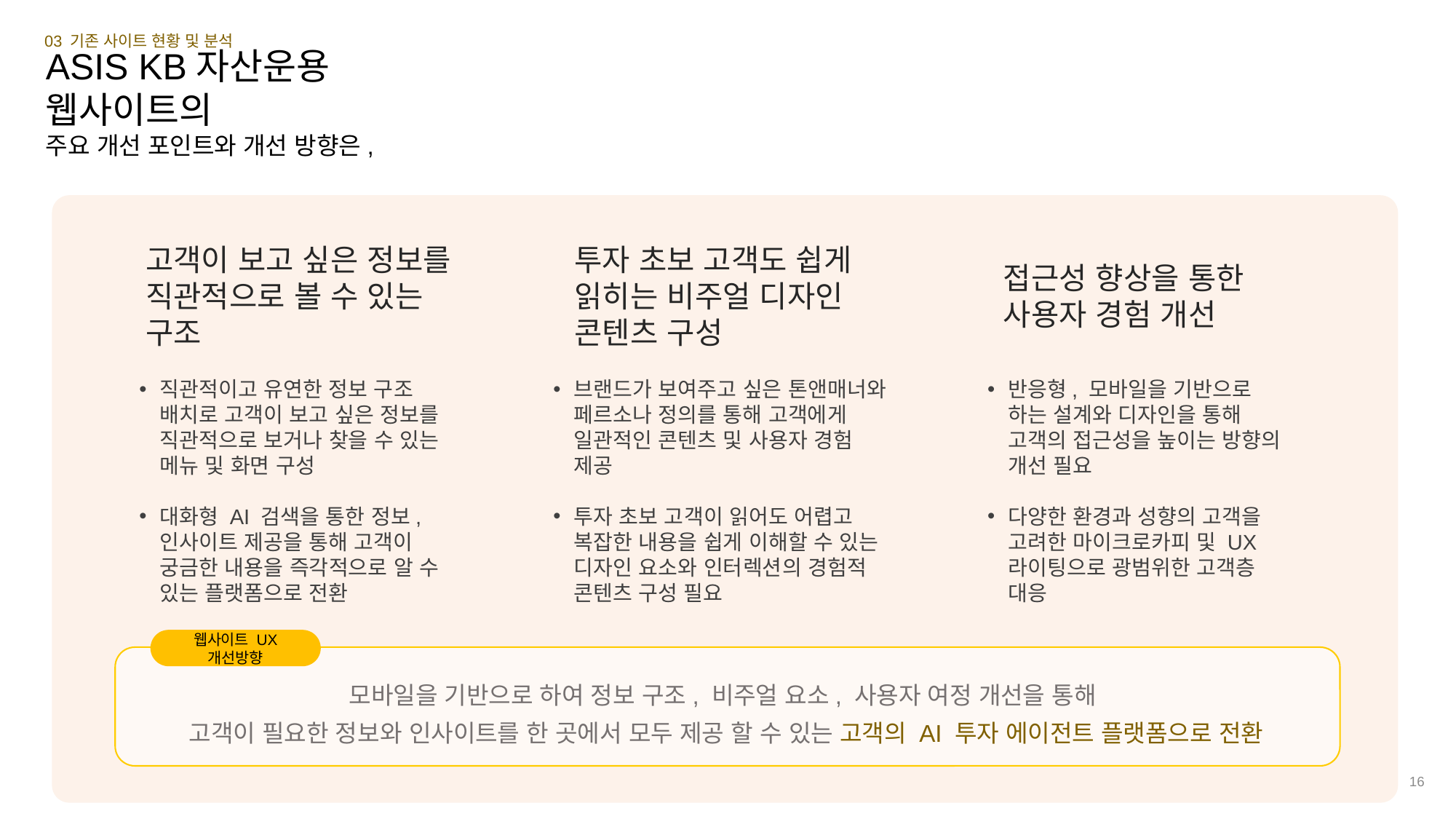

03 기존 사이트 현황 및 분석
ASIS KB자산운용 웹사이트의
주요 개선 포인트와 개선 방향은,

고객이 보고 싶은 정보를
직관적으로 볼 수 있는 구조
투자 초보 고객도 쉽게 읽히는 비주얼 디자인 콘텐츠 구성
접근성 향상을 통한 사용자 경험 개선
직관적이고 유연한 정보 구조 배치로 고객이 보고 싶은 정보를 직관적으로 보거나 찾을 수 있는 메뉴 및 화면 구성

대화형 AI 검색을 통한 정보, 인사이트 제공을 통해 고객이 궁금한 내용을 즉각적으로 알 수 있는 플랫폼으로 전환
브랜드가 보여주고 싶은 톤앤매너와 페르소나 정의를 통해 고객에게 일관적인 콘텐츠 및 사용자 경험 제공

투자 초보 고객이 읽어도 어렵고 복잡한 내용을 쉽게 이해할 수 있는 디자인 요소와 인터렉션의 경험적 콘텐츠 구성 필요
반응형, 모바일을 기반으로 하는 설계와 디자인을 통해 고객의 접근성을 높이는 방향의 개선 필요

다양한 환경과 성향의 고객을 고려한 마이크로카피 및 UX라이팅으로 광범위한 고객층 대응
웹사이트 UX 개선방향

모바일을 기반으로 하여 정보 구조, 비주얼 요소, 사용자 여정 개선을 통해
고객이 필요한 정보와 인사이트를 한 곳에서 모두 제공 할 수 있는 고객의 AI 투자 에이전트 플랫폼으로 전환
16